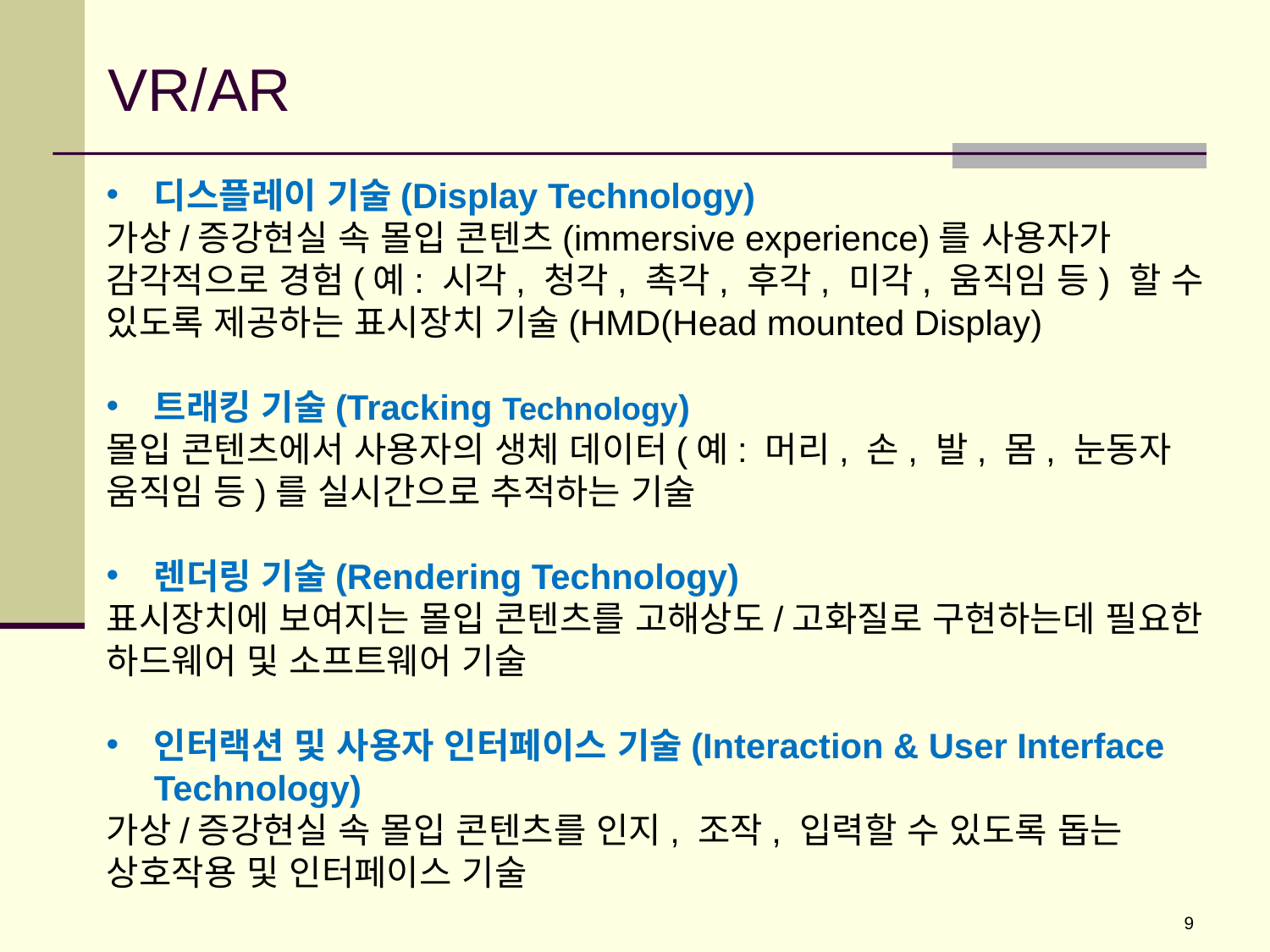

# VR/AR
디스플레이 기술(Display Technology)
가상/증강현실 속 몰입 콘텐츠(immersive experience)를 사용자가 감각적으로 경험(예: 시각, 청각, 촉각, 후각, 미각, 움직임 등) 할 수 있도록 제공하는 표시장치 기술(HMD(Head mounted Display)

트래킹 기술(Tracking Technology)
몰입 콘텐츠에서 사용자의 생체 데이터(예: 머리, 손, 발, 몸, 눈동자 움직임 등)를 실시간으로 추적하는 기술

렌더링 기술(Rendering Technology)
표시장치에 보여지는 몰입 콘텐츠를 고해상도/고화질로 구현하는데 필요한 하드웨어 및 소프트웨어 기술

인터랙션 및 사용자 인터페이스 기술(Interaction & User Interface Technology)
가상/증강현실 속 몰입 콘텐츠를 인지, 조작, 입력할 수 있도록 돕는 상호작용 및 인터페이스 기술
9